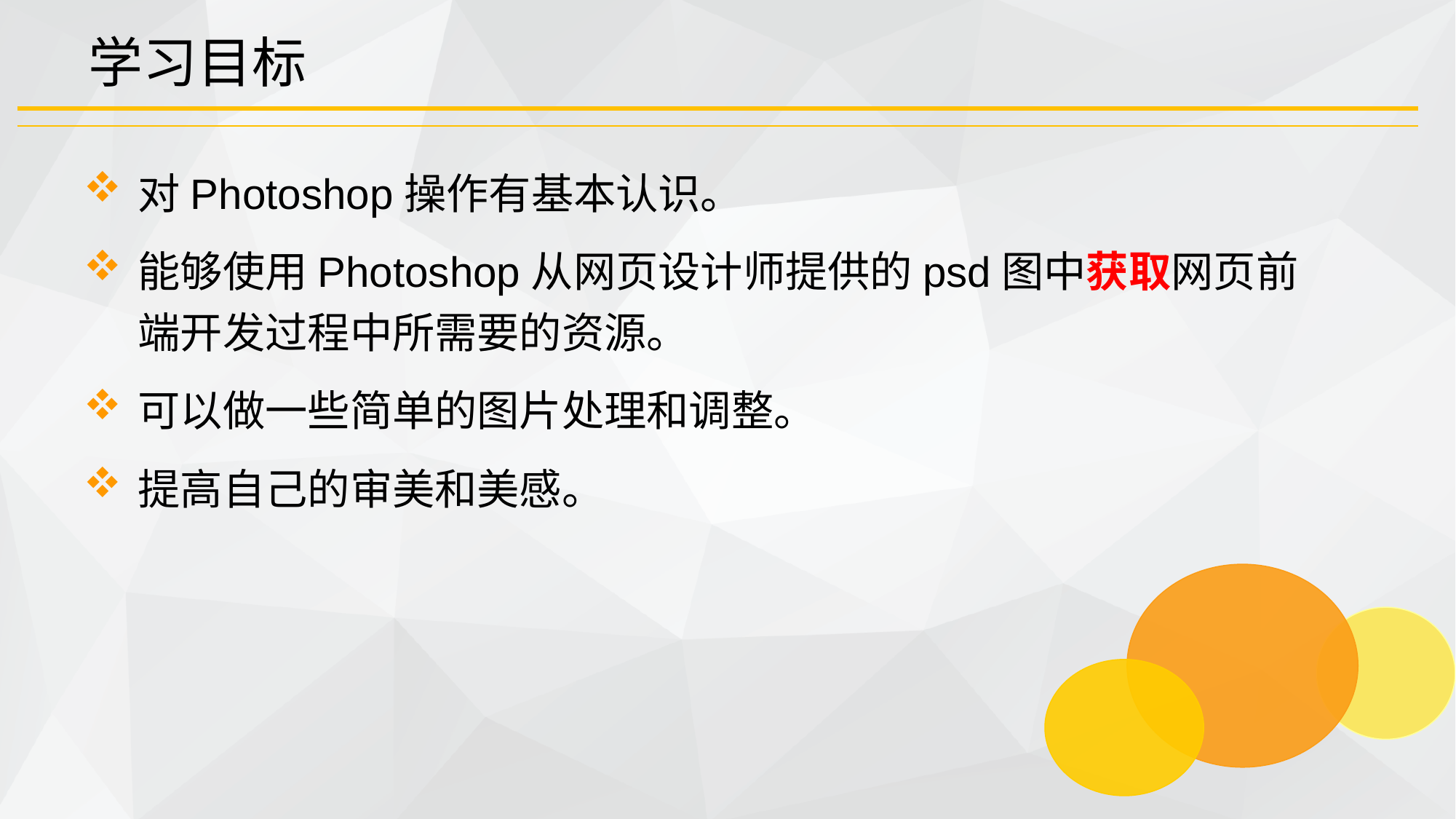

# 学习目标
对Photoshop操作有基本认识。
能够使用Photoshop从网页设计师提供的psd图中获取网页前端开发过程中所需要的资源。
可以做一些简单的图片处理和调整。
提高自己的审美和美感。